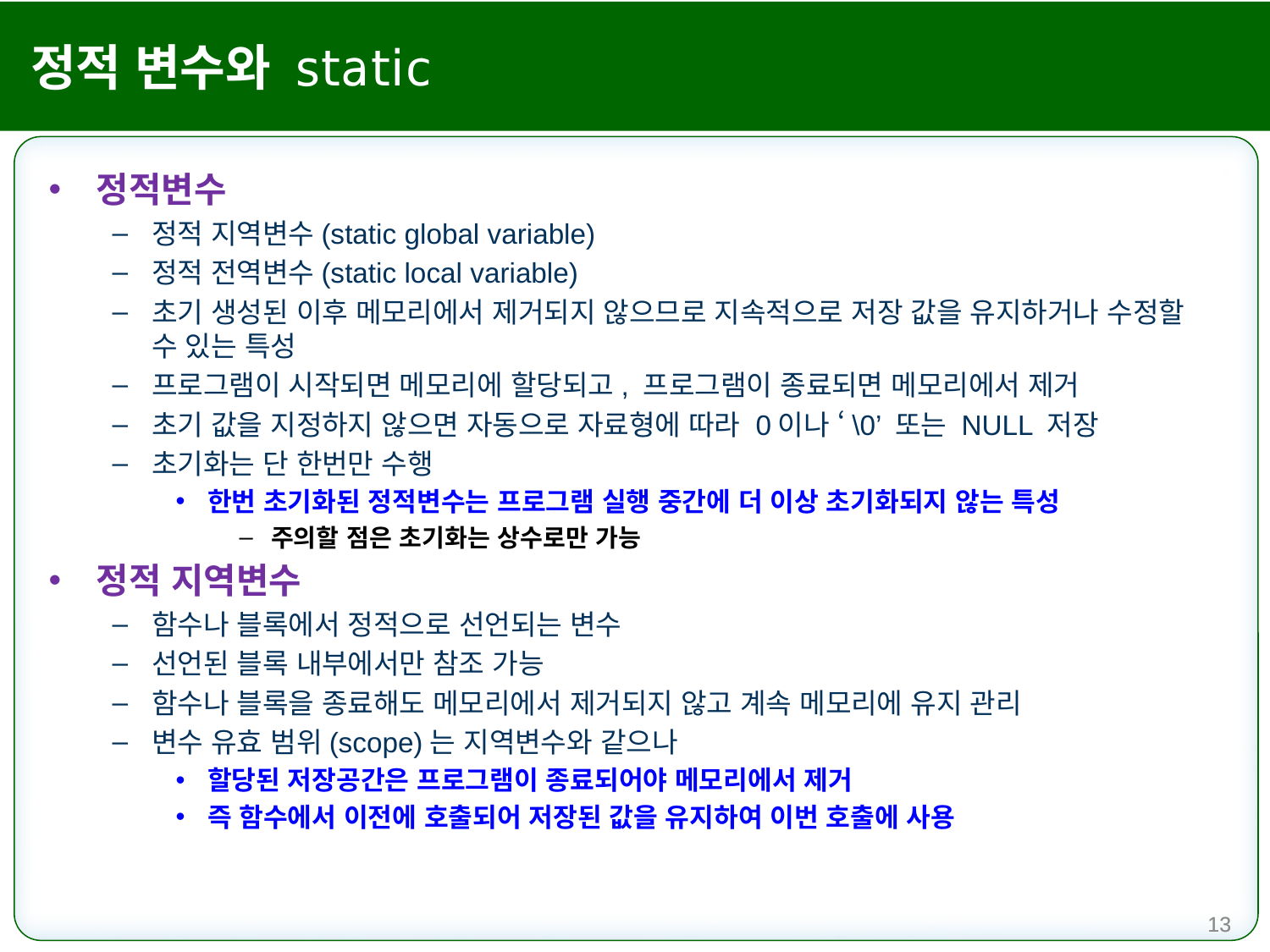

# 정적 변수와 static
정적변수
정적 지역변수(static global variable)
정적 전역변수(static local variable)
초기 생성된 이후 메모리에서 제거되지 않으므로 지속적으로 저장 값을 유지하거나 수정할 수 있는 특성
프로그램이 시작되면 메모리에 할당되고, 프로그램이 종료되면 메모리에서 제거
초기 값을 지정하지 않으면 자동으로 자료형에 따라 0이나 ‘\0’ 또는 NULL 저장
초기화는 단 한번만 수행
한번 초기화된 정적변수는 프로그램 실행 중간에 더 이상 초기화되지 않는 특성
주의할 점은 초기화는 상수로만 가능
정적 지역변수
함수나 블록에서 정적으로 선언되는 변수
선언된 블록 내부에서만 참조 가능
함수나 블록을 종료해도 메모리에서 제거되지 않고 계속 메모리에 유지 관리
변수 유효 범위(scope)는 지역변수와 같으나
할당된 저장공간은 프로그램이 종료되어야 메모리에서 제거
즉 함수에서 이전에 호출되어 저장된 값을 유지하여 이번 호출에 사용

13